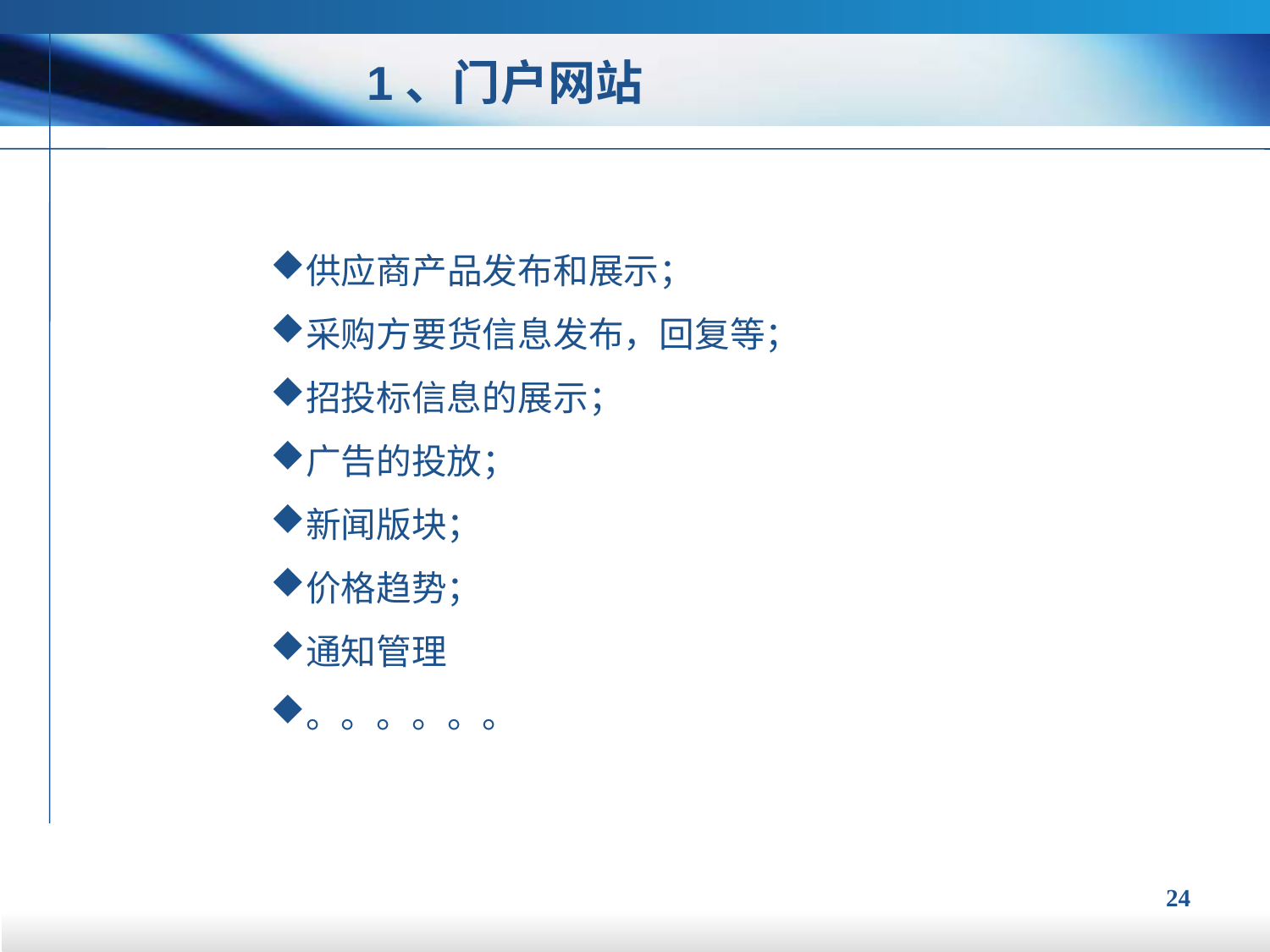

1、门户网站

供应商产品发布和展示；
采购方要货信息发布，回复等；
招投标信息的展示；
广告的投放；
新闻版块；
价格趋势；
通知管理
。。。。。。